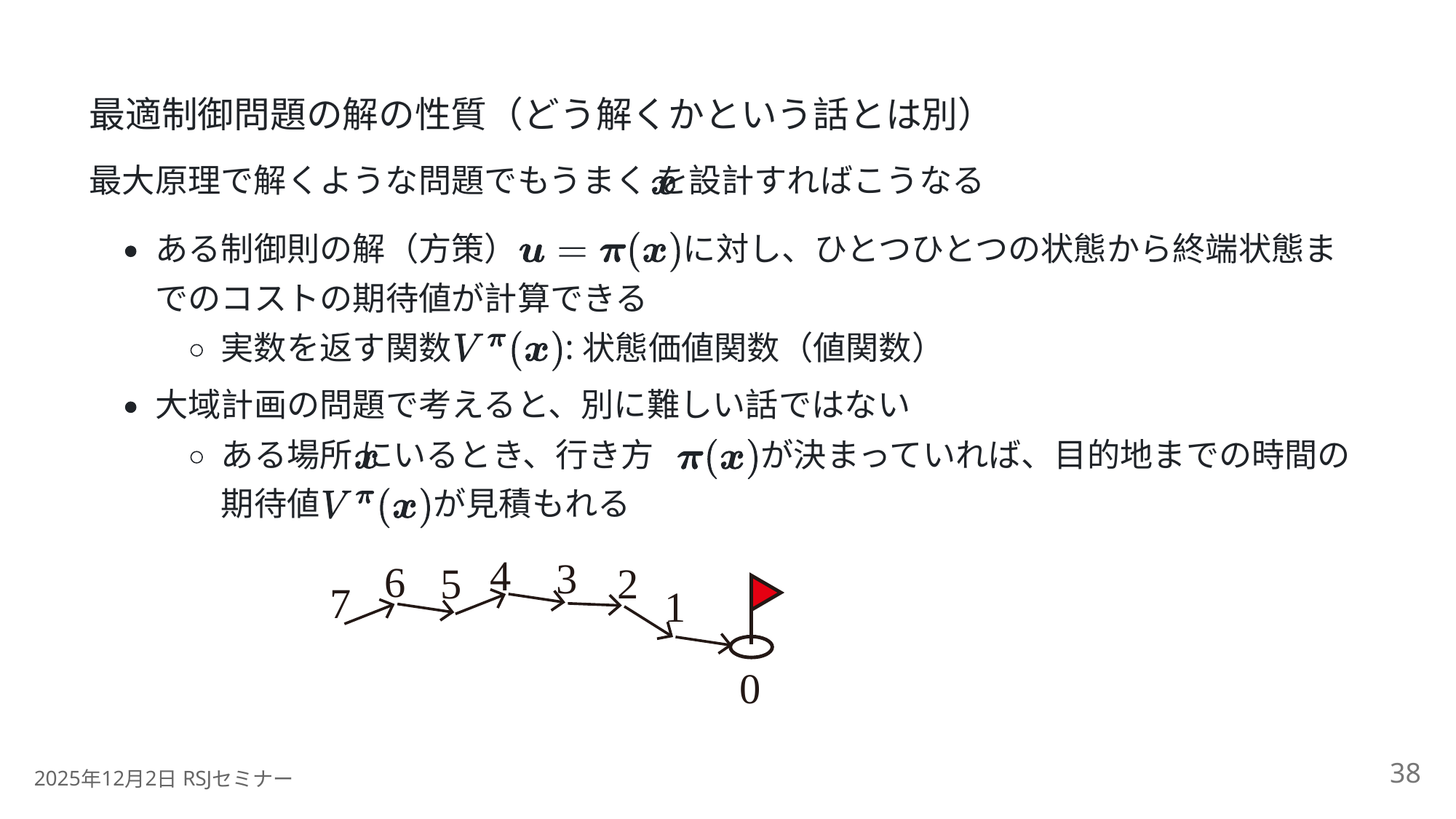

最適制御問題の解の性質（どう解くかという話とは別）
最大原理で解くような問題でもうまく を設計すればこうなる

ある制御則の解（方策）
に対し、ひとつひとつの状態から終端状態ま

でのコストの期待値が計算できる
:
実数を返す関数
状態価値関数（値関数）

大域計画の問題で考えると、別に難しい話ではない

ある場所 にいるとき、行き方
が決まっていれば、目的地までの時間の

期待値
が見積もれる

4
3
6
5
2

7
1

0
38
2025
12
2
 RSJ
年
月
日
セミナー